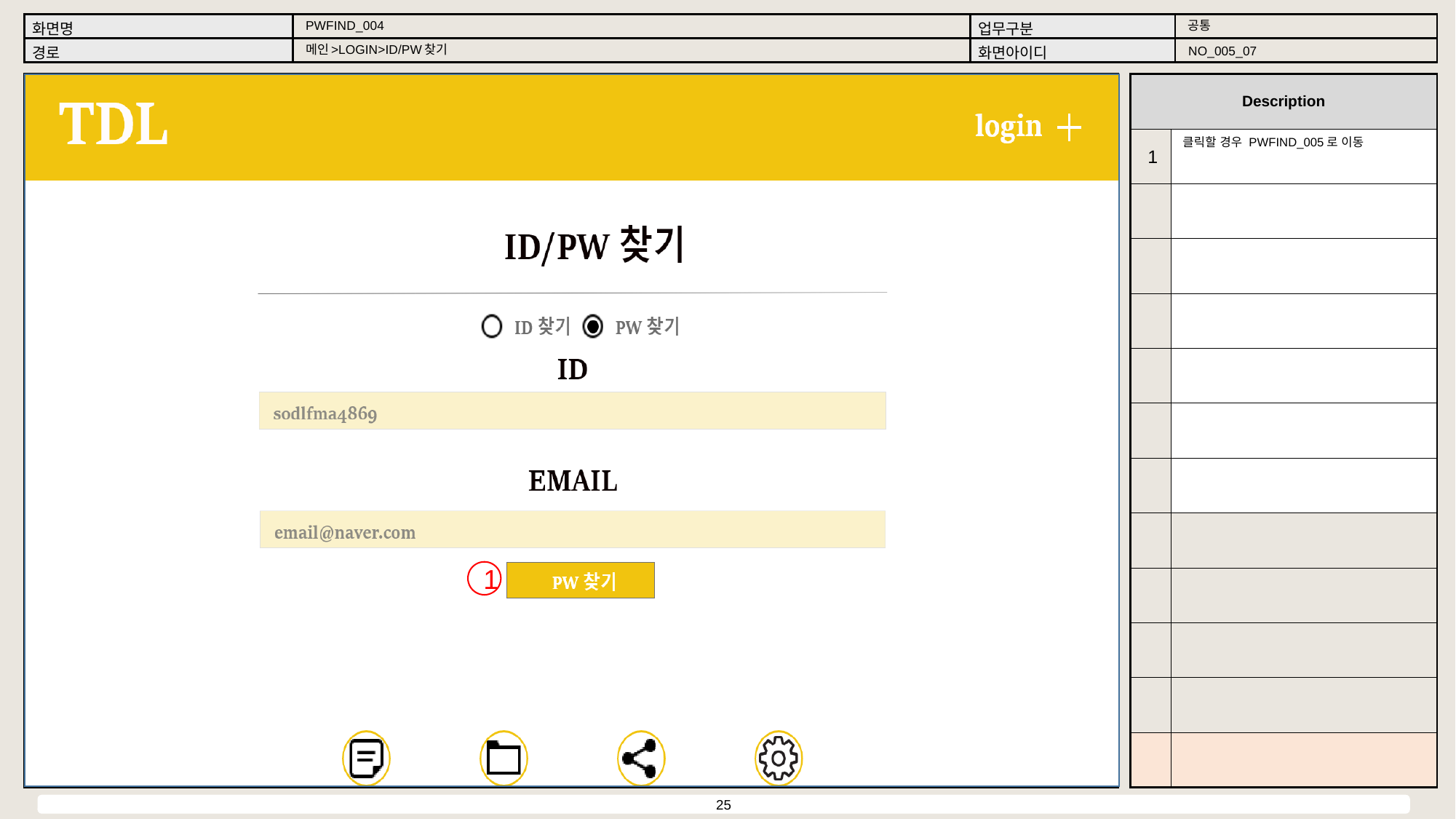

공통
PWFIND_004
메인>LOGIN>ID/PW찾기
NO_005_07

클릭할 경우 PWFIND_005로 이동
1
1